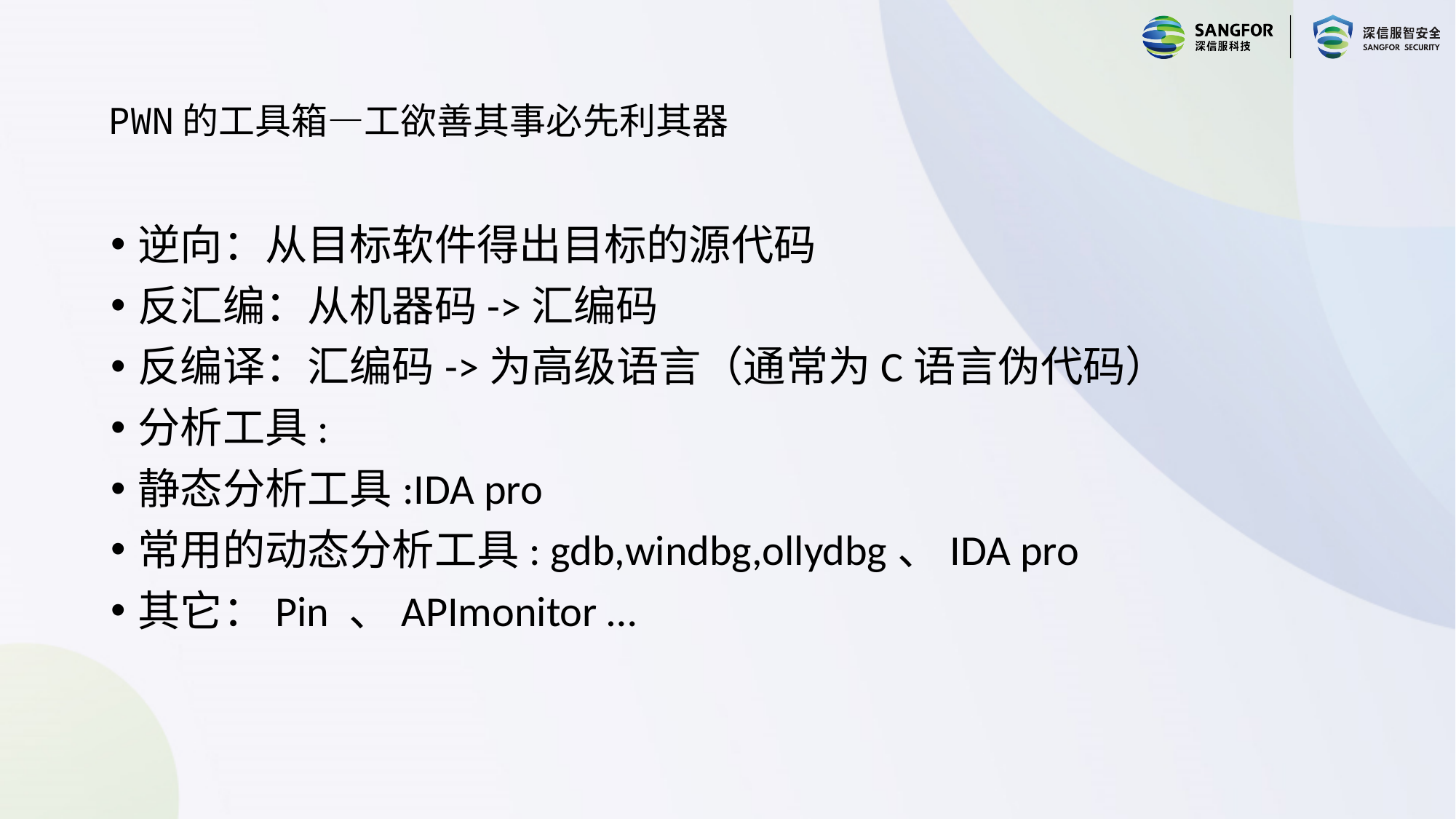

# PWN的工具箱—工欲善其事必先利其器
逆向：从目标软件得出目标的源代码
反汇编：从机器码->汇编码
反编译：汇编码->为高级语言（通常为C语言伪代码）
分析工具:
静态分析工具:IDA pro
常用的动态分析工具: gdb,windbg,ollydbg、IDA pro
其它：Pin 、APImonitor …